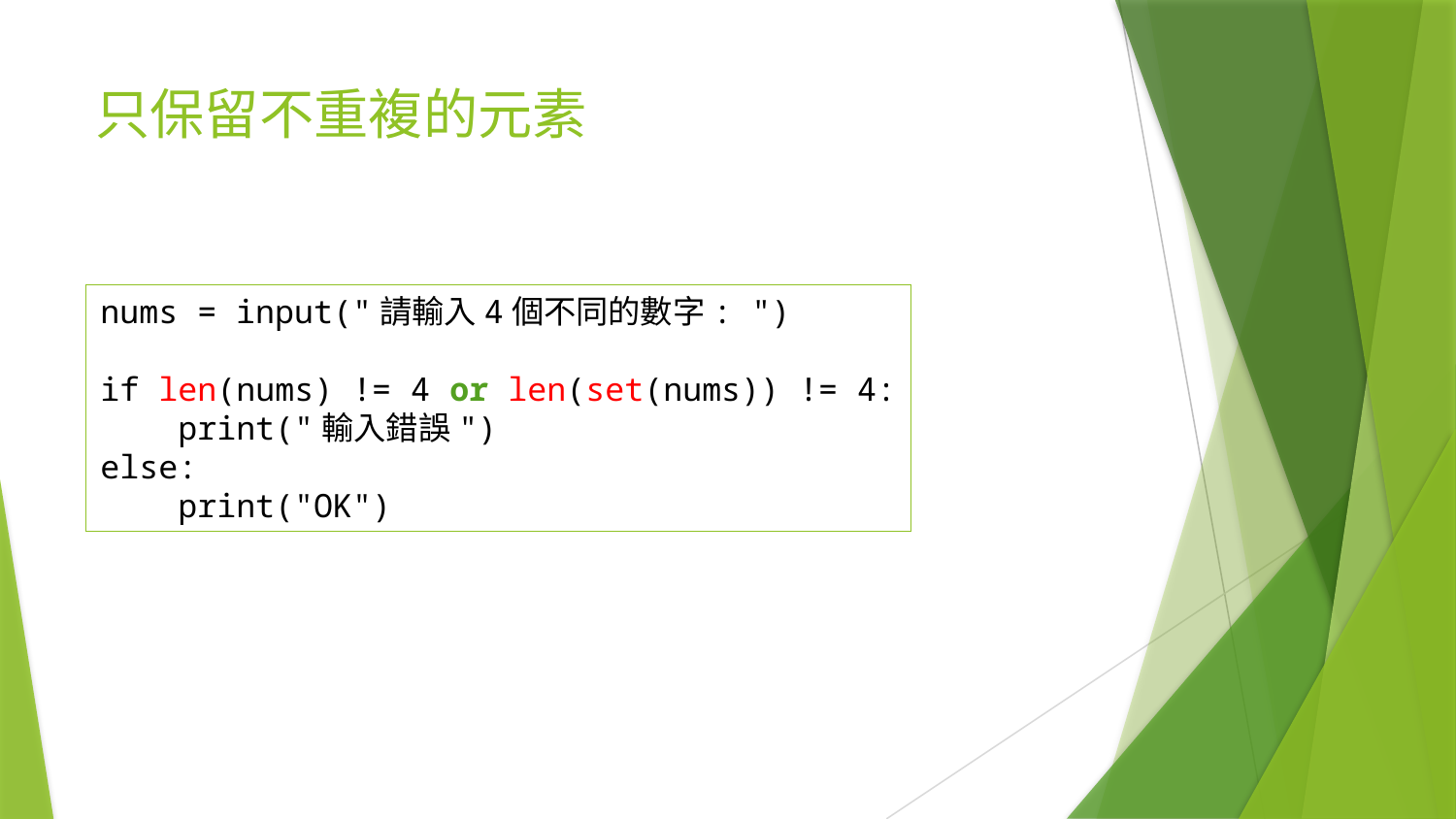

# 只保留不重複的元素
nums = input("請輸入4個不同的數字: ")

if len(nums) != 4 or len(set(nums)) != 4:
    print("輸入錯誤")
else:
    print("OK")